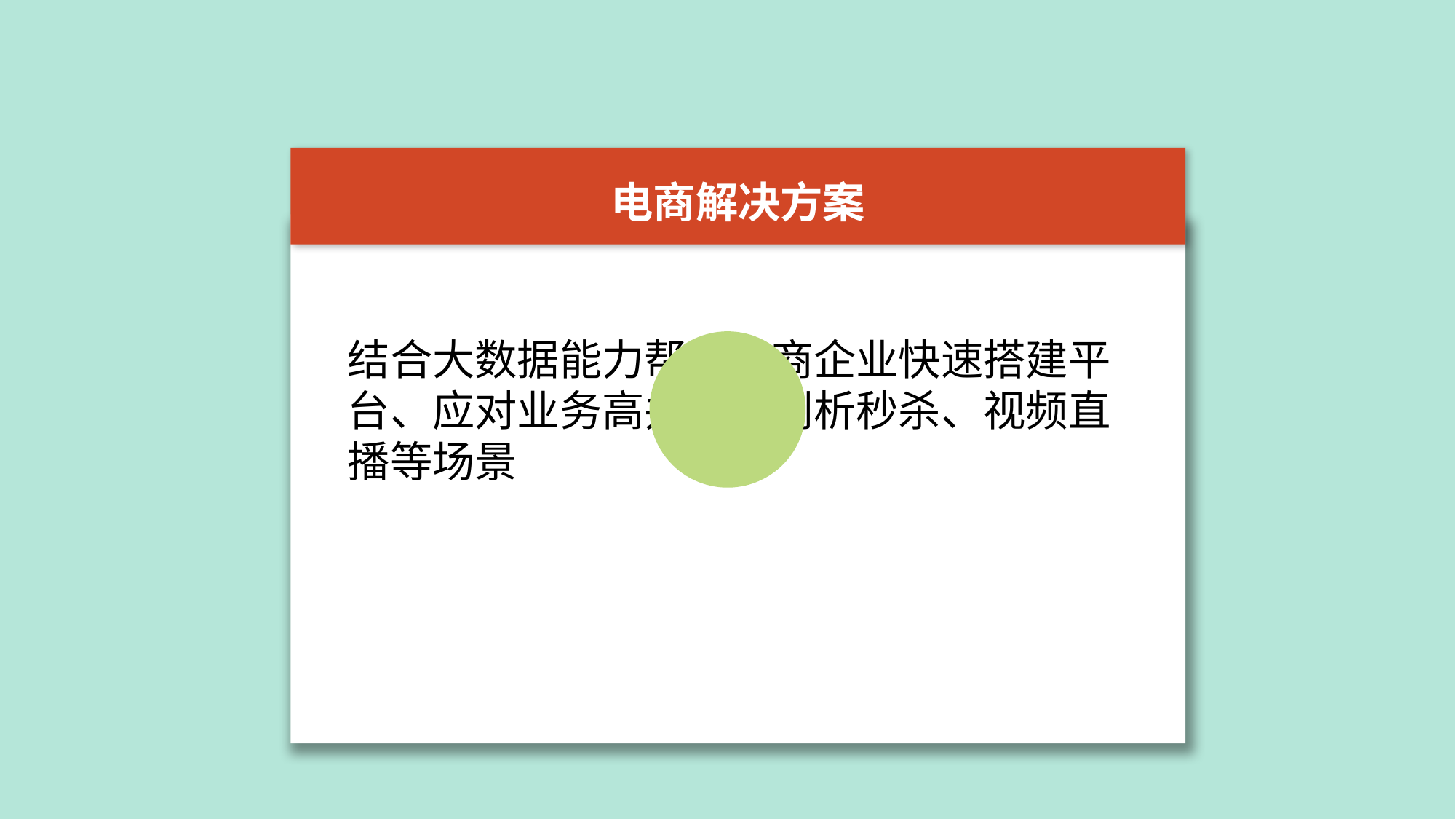

电商解决方案
结合大数据能力帮助电商企业快速搭建平台、应对业务高并发，剖析秒杀、视频直播等场景